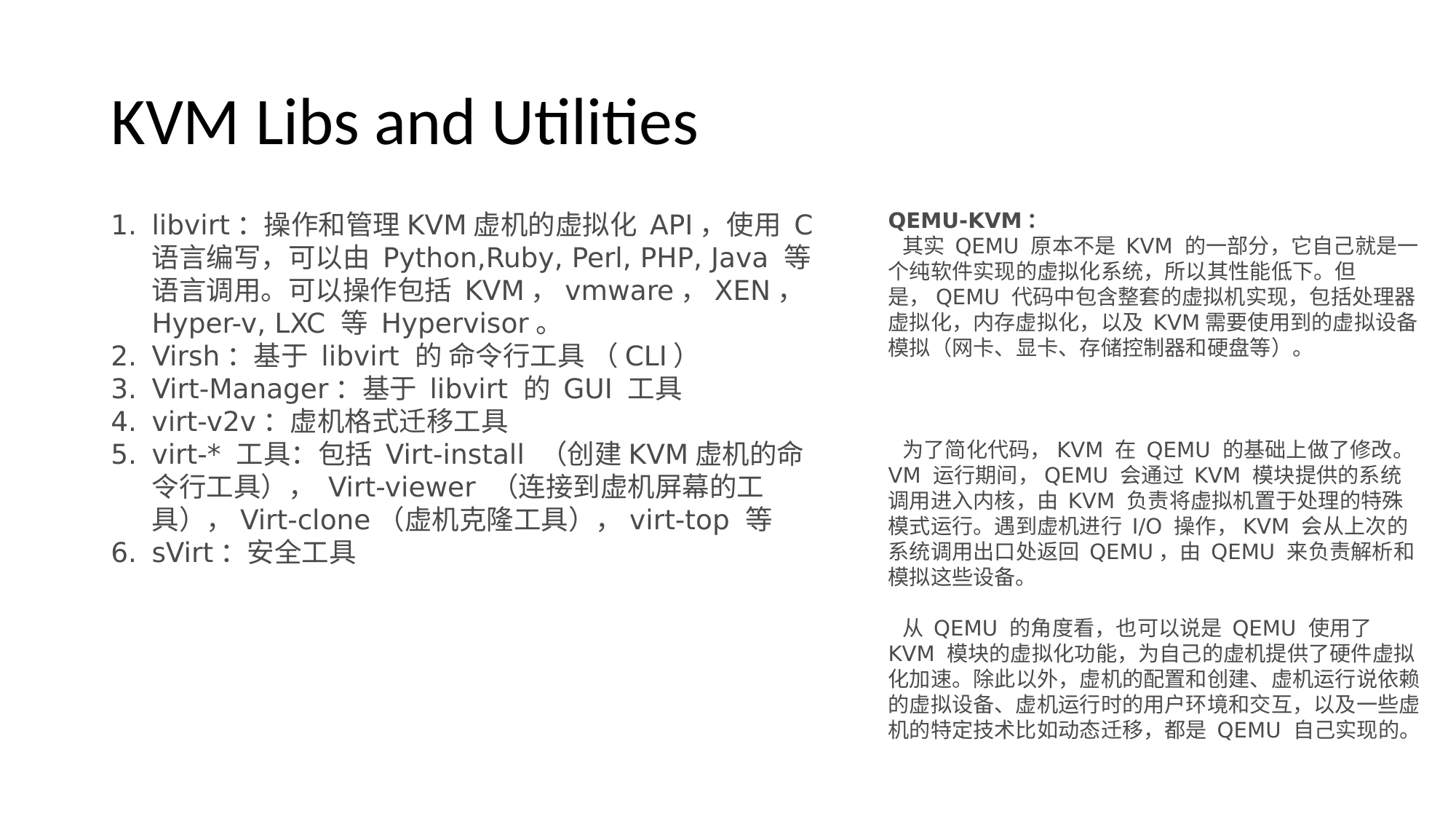

# KVM Libs and Utilities
libvirt：操作和管理KVM虚机的虚拟化 API，使用 C 语言编写，可以由 Python,Ruby, Perl, PHP, Java 等语言调用。可以操作包括 KVM，vmware，XEN，Hyper-v, LXC 等 Hypervisor。
Virsh：基于 libvirt 的 命令行工具 （CLI）
Virt-Manager：基于 libvirt 的 GUI 工具
virt-v2v：虚机格式迁移工具
virt-* 工具：包括 Virt-install （创建KVM虚机的命令行工具）， Virt-viewer （连接到虚机屏幕的工具），Virt-clone（虚机克隆工具），virt-top 等
sVirt：安全工具
QEMU-KVM：
  其实 QEMU 原本不是 KVM 的一部分，它自己就是一个纯软件实现的虚拟化系统，所以其性能低下。但是，QEMU 代码中包含整套的虚拟机实现，包括处理器虚拟化，内存虚拟化，以及 KVM需要使用到的虚拟设备模拟（网卡、显卡、存储控制器和硬盘等）。

  为了简化代码，KVM 在 QEMU 的基础上做了修改。VM 运行期间，QEMU 会通过 KVM 模块提供的系统调用进入内核，由 KVM 负责将虚拟机置于处理的特殊模式运行。遇到虚机进行 I/O 操作，KVM 会从上次的系统调用出口处返回 QEMU，由 QEMU 来负责解析和模拟这些设备。

  从 QEMU 的角度看，也可以说是 QEMU 使用了 KVM 模块的虚拟化功能，为自己的虚机提供了硬件虚拟化加速。除此以外，虚机的配置和创建、虚机运行说依赖的虚拟设备、虚机运行时的用户环境和交互，以及一些虚机的特定技术比如动态迁移，都是 QEMU 自己实现的。